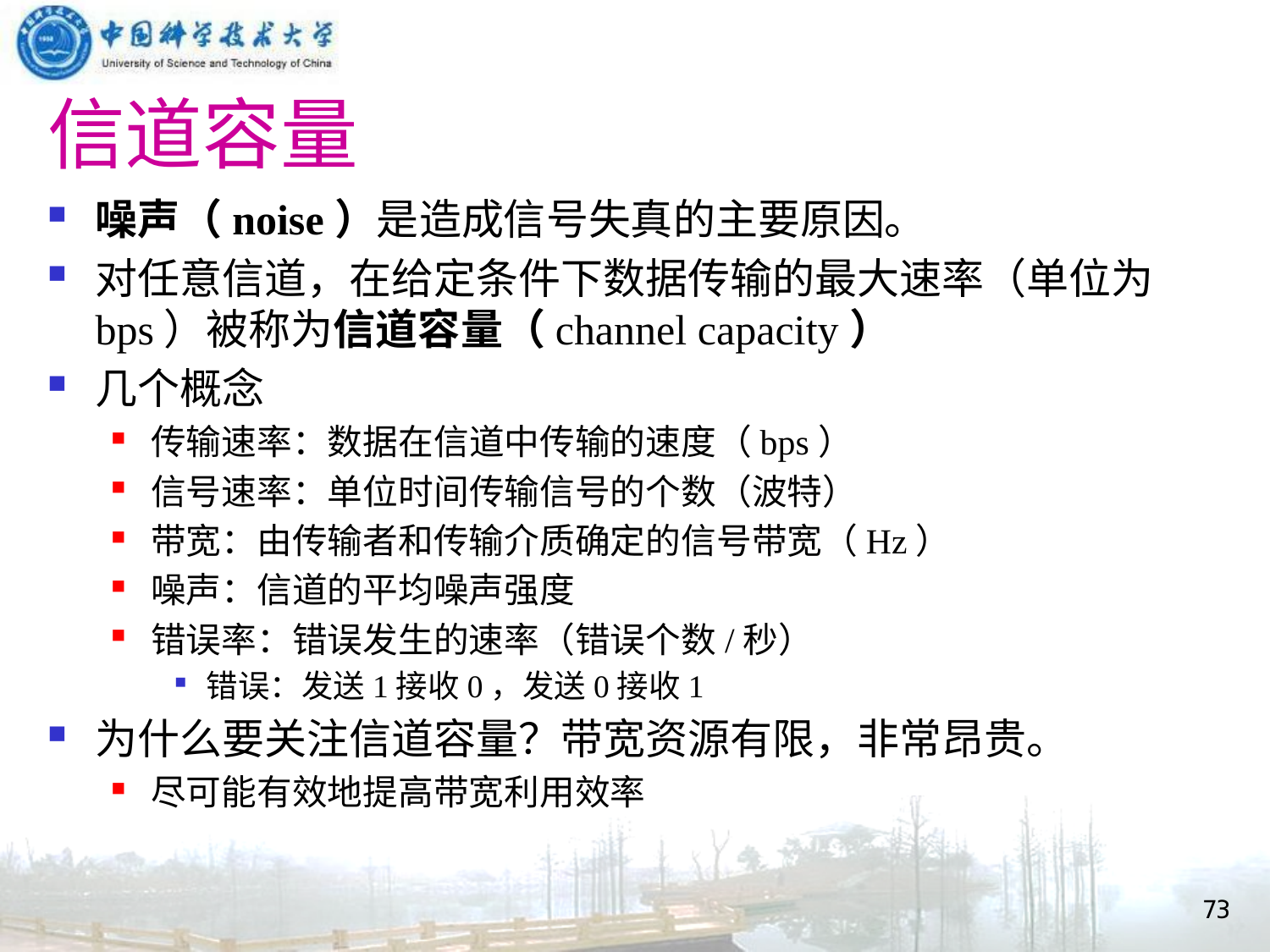

# 信道容量
噪声（noise）是造成信号失真的主要原因。
对任意信道，在给定条件下数据传输的最大速率（单位为bps）被称为信道容量（channel capacity）
几个概念
传输速率：数据在信道中传输的速度（bps）
信号速率：单位时间传输信号的个数（波特）
带宽：由传输者和传输介质确定的信号带宽（Hz）
噪声：信道的平均噪声强度
错误率：错误发生的速率（错误个数/秒）
错误：发送1接收0，发送0接收1
为什么要关注信道容量？带宽资源有限，非常昂贵。
尽可能有效地提高带宽利用效率
73